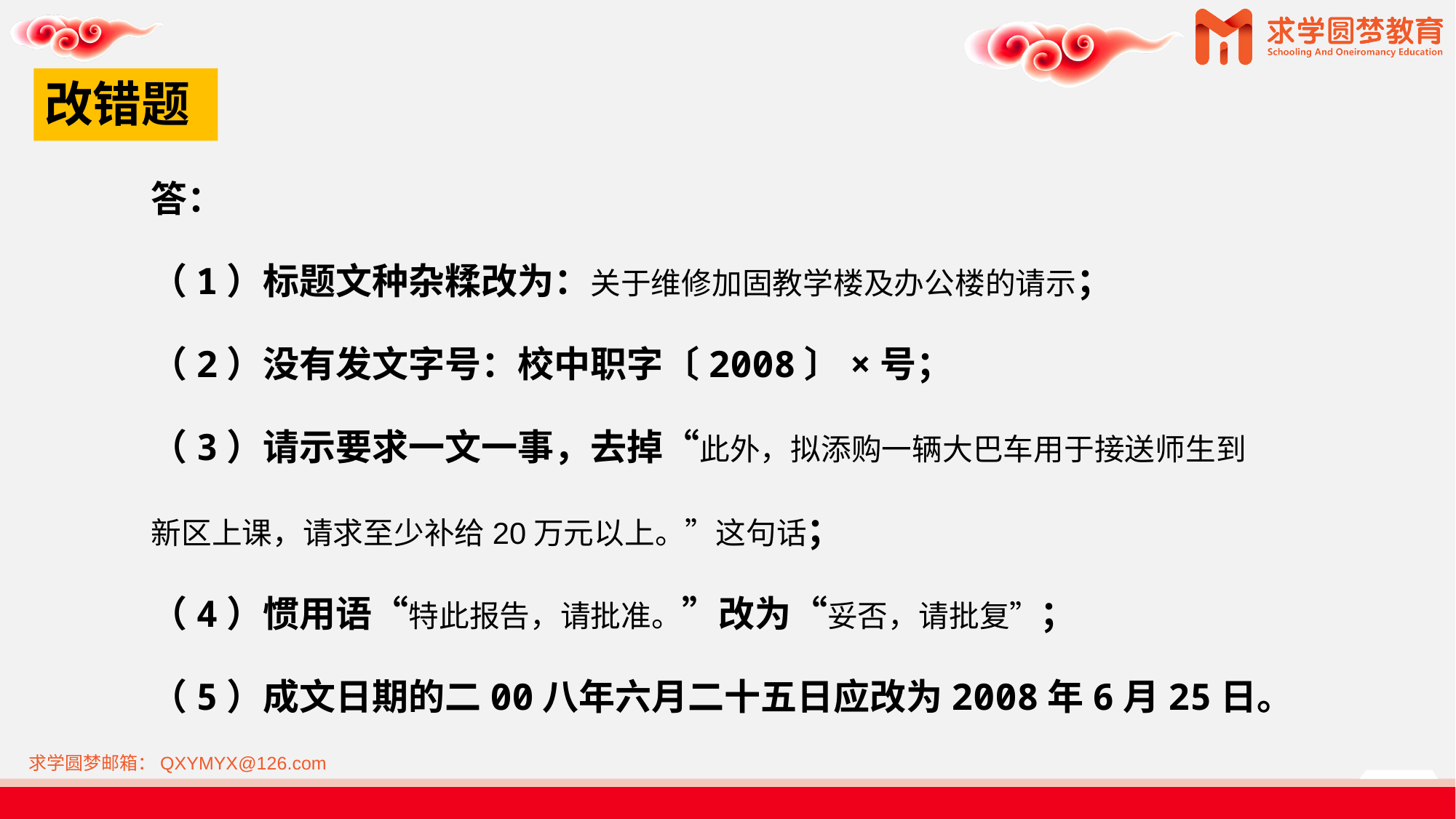

# 改错题
答：
（1）标题文种杂糅改为：关于维修加固教学楼及办公楼的请示；
（2）没有发文字号：校中职字〔2008〕×号；
（3）请示要求一文一事，去掉“此外，拟添购一辆大巴车用于接送师生到新区上课，请求至少补给20万元以上。”这句话；
（4）惯用语“特此报告，请批准。”改为“妥否，请批复”；
（5）成文日期的二00八年六月二十五日应改为2008年6月25日。